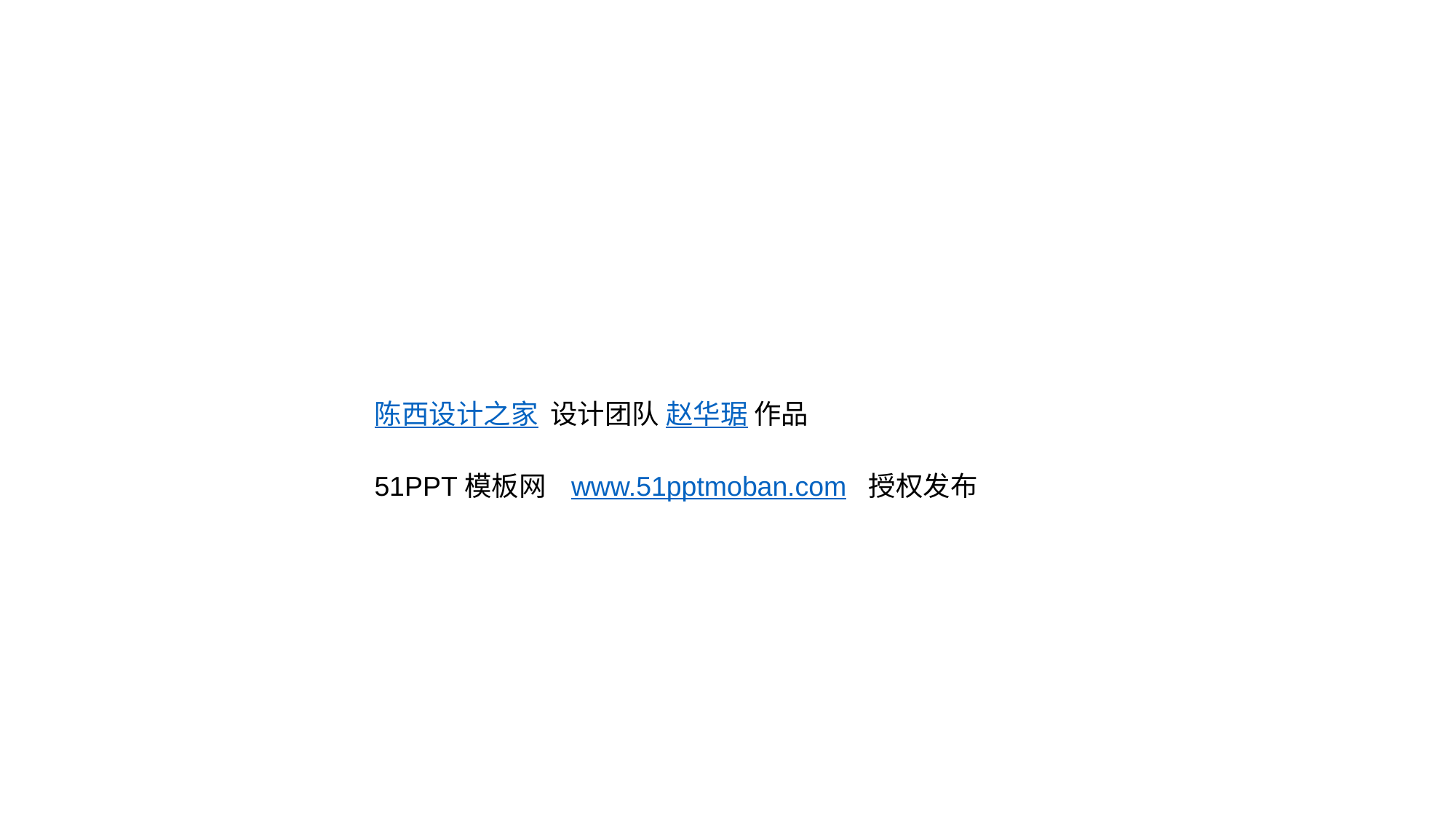

陈西设计之家  设计团队 赵华琚 作品

51PPT模板网   www.51pptmoban.com  授权发布